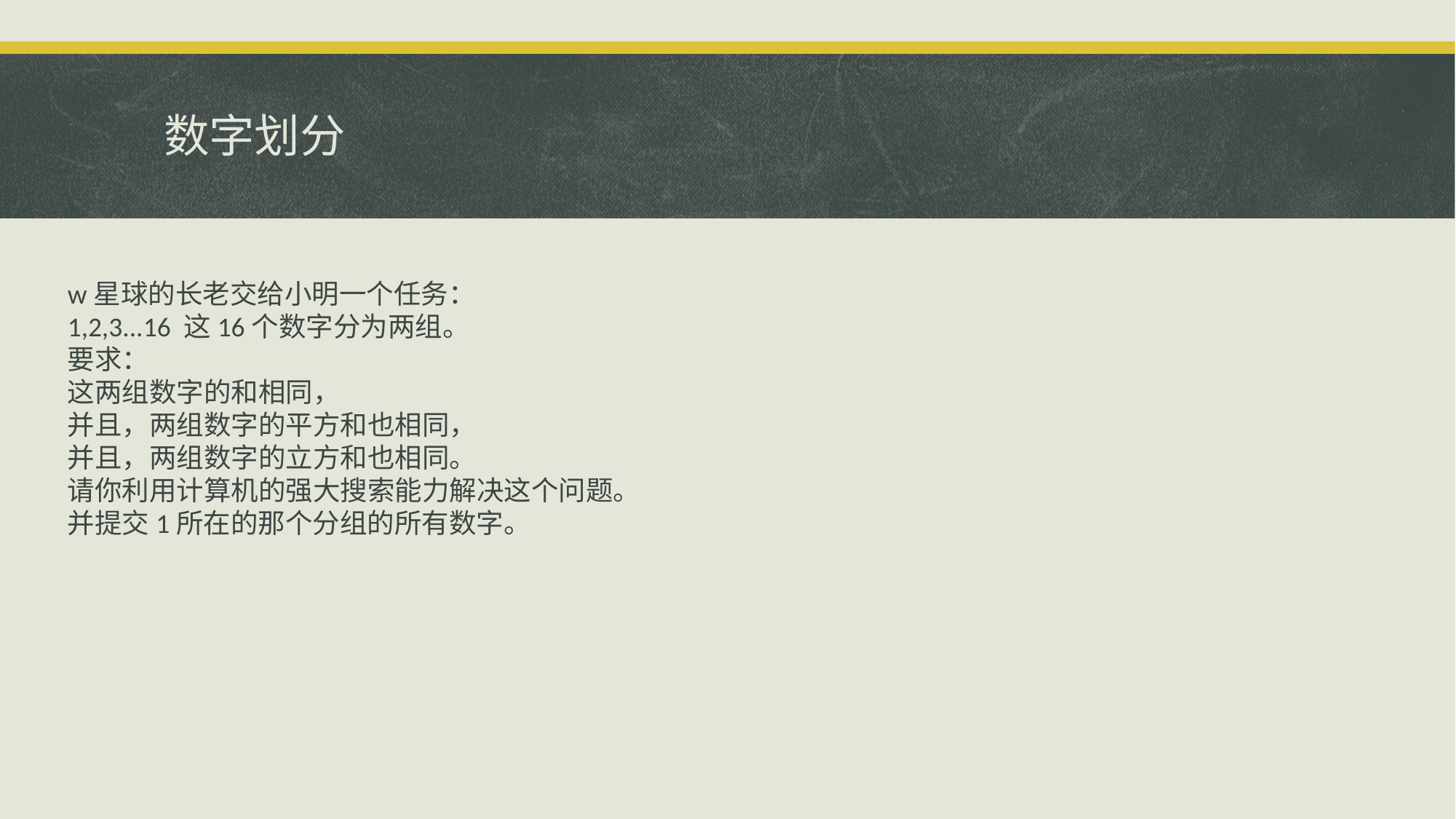

# 数字划分
w星球的长老交给小明一个任务：
1,2,3...16 这16个数字分为两组。
要求：
这两组数字的和相同，
并且，两组数字的平方和也相同，
并且，两组数字的立方和也相同。
请你利用计算机的强大搜索能力解决这个问题。
并提交1所在的那个分组的所有数字。